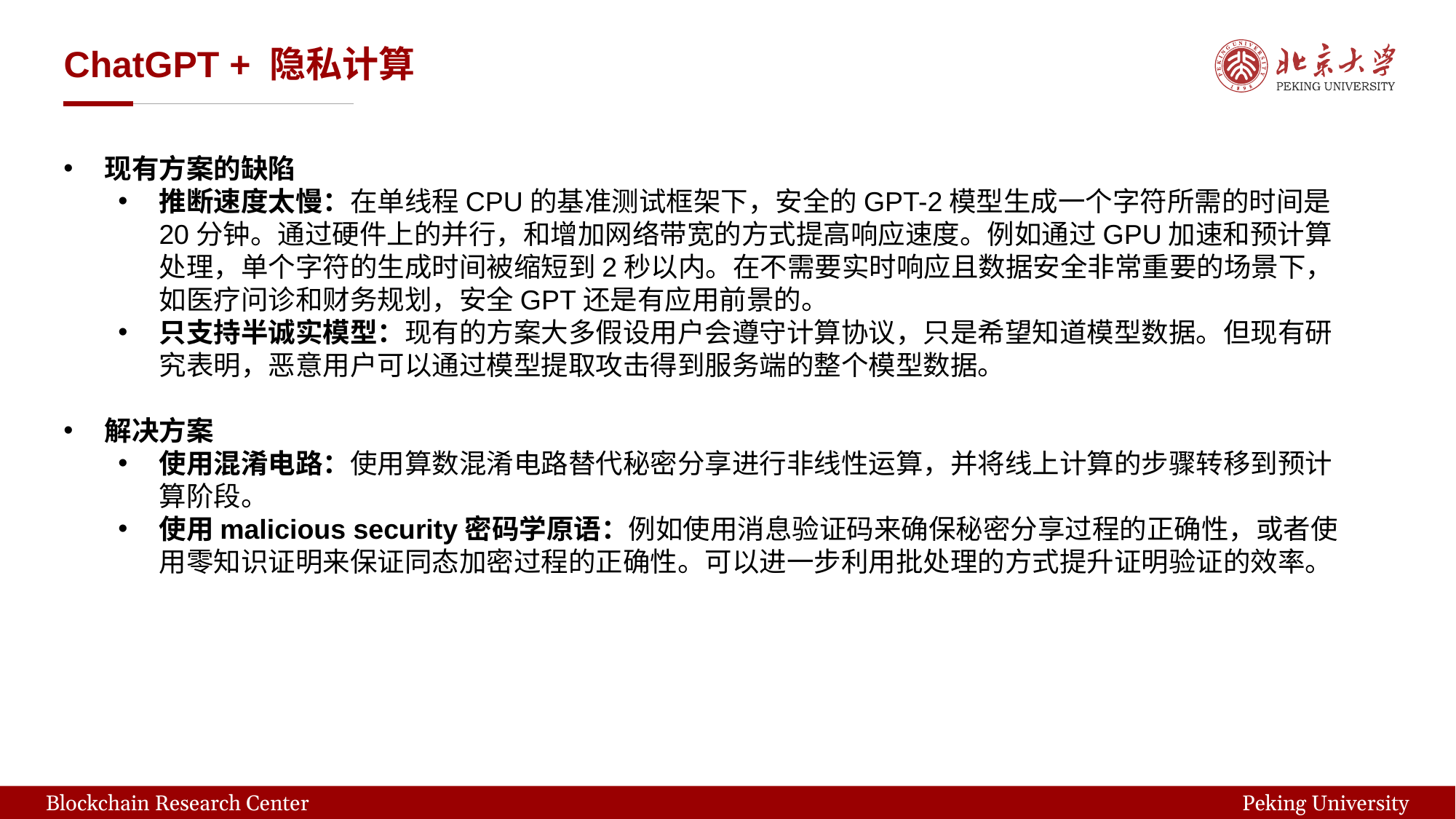

# ChatGPT + 隐私计算
现有方案的缺陷
推断速度太慢：在单线程CPU的基准测试框架下，安全的GPT-2模型生成一个字符所需的时间是20分钟。通过硬件上的并行，和增加网络带宽的方式提高响应速度。例如通过GPU加速和预计算处理，单个字符的生成时间被缩短到2秒以内。在不需要实时响应且数据安全非常重要的场景下，如医疗问诊和财务规划，安全GPT还是有应用前景的。
只支持半诚实模型：现有的方案大多假设用户会遵守计算协议，只是希望知道模型数据。但现有研究表明，恶意用户可以通过模型提取攻击得到服务端的整个模型数据。

解决方案
使用混淆电路：使用算数混淆电路替代秘密分享进行非线性运算，并将线上计算的步骤转移到预计算阶段。
使用malicious security密码学原语：例如使用消息验证码来确保秘密分享过程的正确性，或者使用零知识证明来保证同态加密过程的正确性。可以进一步利用批处理的方式提升证明验证的效率。